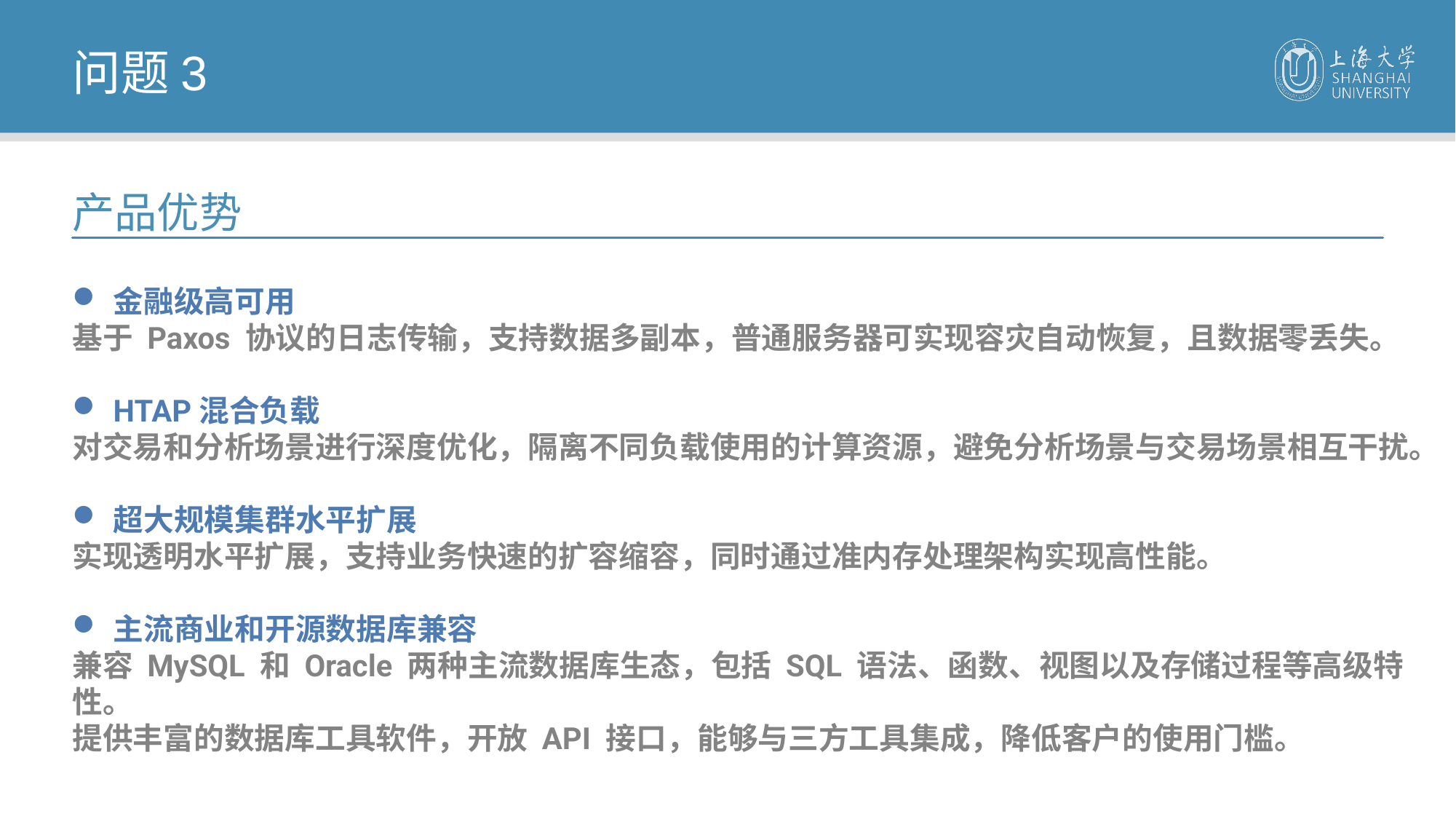

问题3
产品优势
金融级高可用
基于 Paxos 协议的日志传输，支持数据多副本，普通服务器可实现容灾自动恢复，且数据零丢失。

HTAP混合负载
对交易和分析场景进行深度优化，隔离不同负载使用的计算资源，避免分析场景与交易场景相互干扰。

超大规模集群水平扩展
实现透明水平扩展，支持业务快速的扩容缩容，同时通过准内存处理架构实现高性能。

主流商业和开源数据库兼容
兼容 MySQL 和 Oracle 两种主流数据库生态，包括 SQL 语法、函数、视图以及存储过程等高级特性。
提供丰富的数据库工具软件，开放 API 接口，能够与三方工具集成，降低客户的使用门槛。